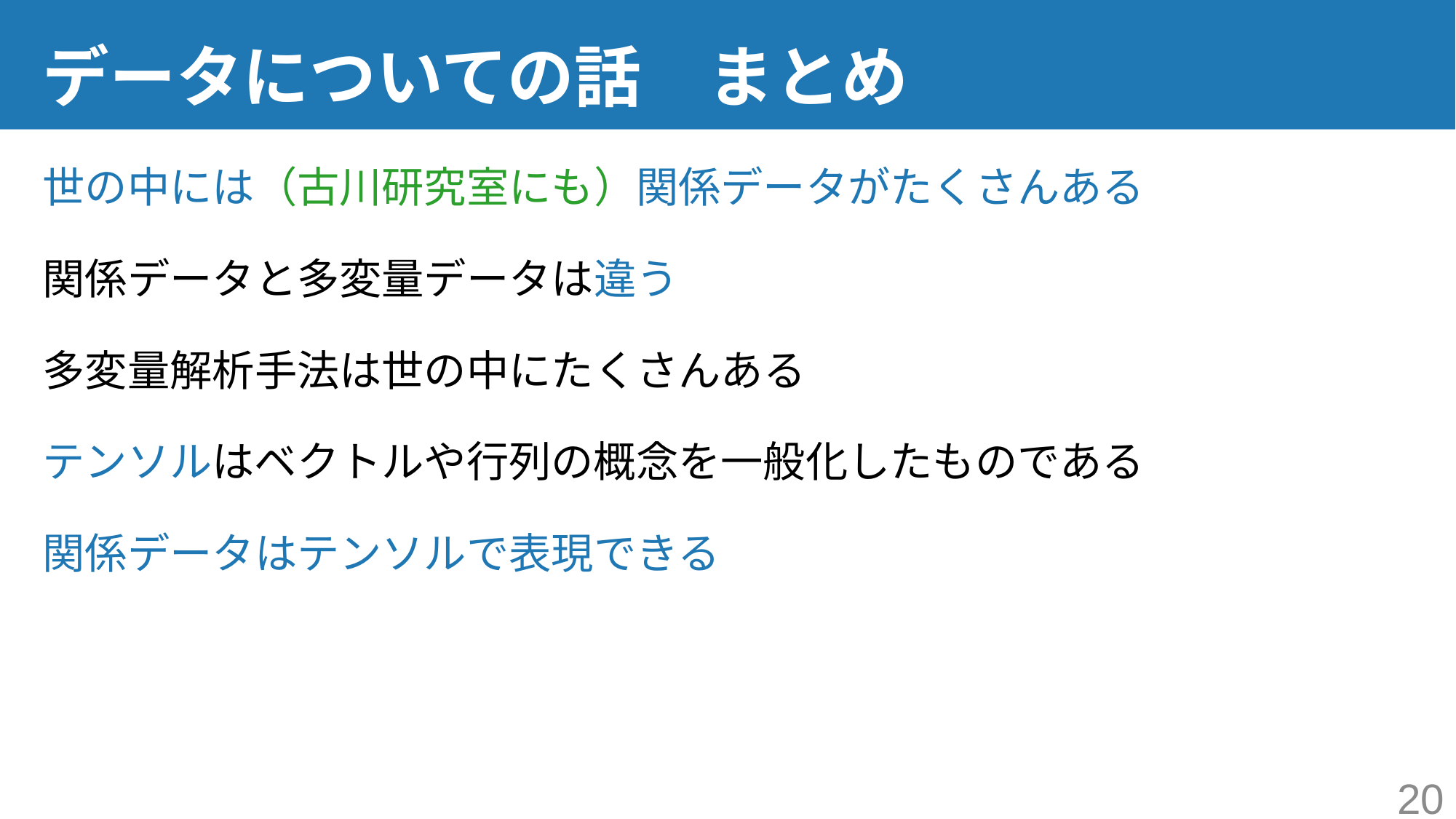

# データについての話　まとめ
世の中には（古川研究室にも）関係データがたくさんある
関係データと多変量データは違う
多変量解析手法は世の中にたくさんある
テンソルはベクトルや行列の概念を一般化したものである
関係データはテンソルで表現できる
20